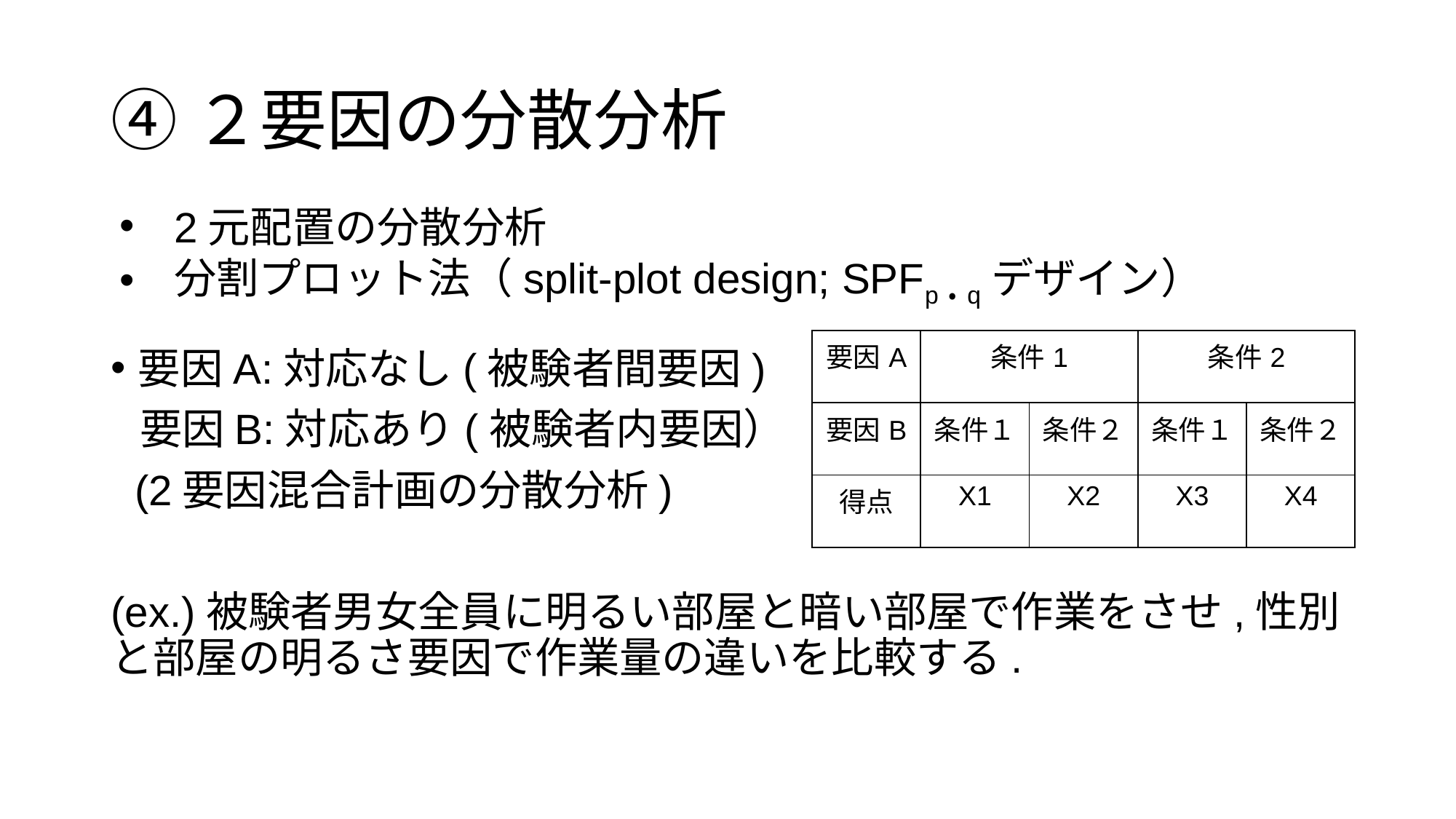

# ④２要因の分散分析
2元配置の分散分析
分割プロット法（split-plot design; SPFp・qデザイン）

| 要因A | 条件1 |  | 条件2 |  |
| --- | --- | --- | --- | --- |
| 要因B | 条件１ | 条件２ | 条件１ | 条件２ |
| 得点 | X1 | X2 | X3 | X4 |
要因A:対応なし(被験者間要因)
  要因B:対応あり(被験者内要因）
  (2要因混合計画の分散分析)

(ex.)被験者男女全員に明るい部屋と暗い部屋で作業をさせ,性別と部屋の明るさ要因で作業量の違いを比較する.